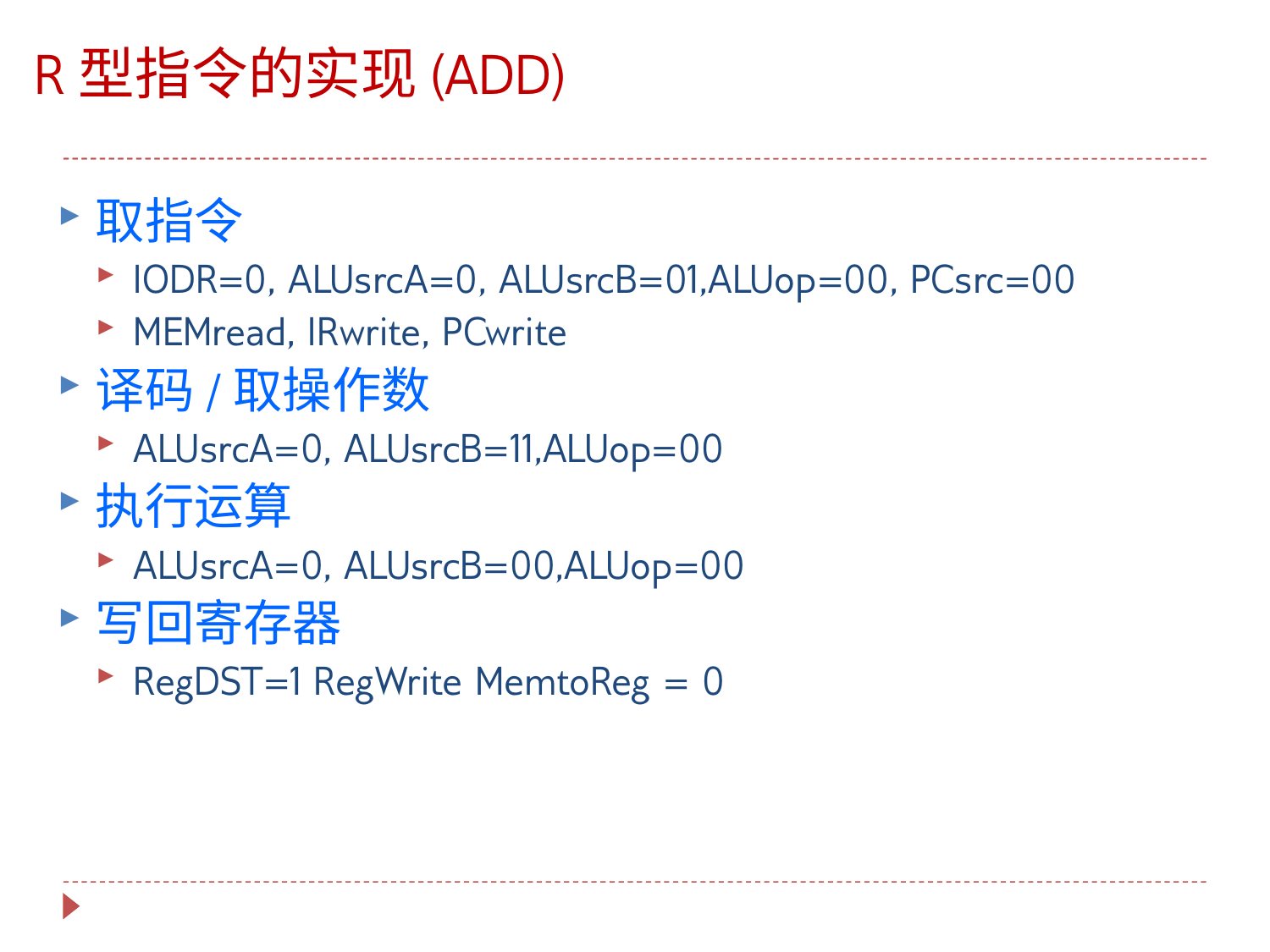

# R型指令的实现(ADD)
取指令
IODR=0, ALUsrcA=0, ALUsrcB=01,ALUop=00, PCsrc=00
MEMread, IRwrite, PCwrite
译码/取操作数
ALUsrcA=0, ALUsrcB=11,ALUop=00
执行运算
ALUsrcA=0, ALUsrcB=00,ALUop=00
写回寄存器
RegDST=1 RegWrite MemtoReg = 0